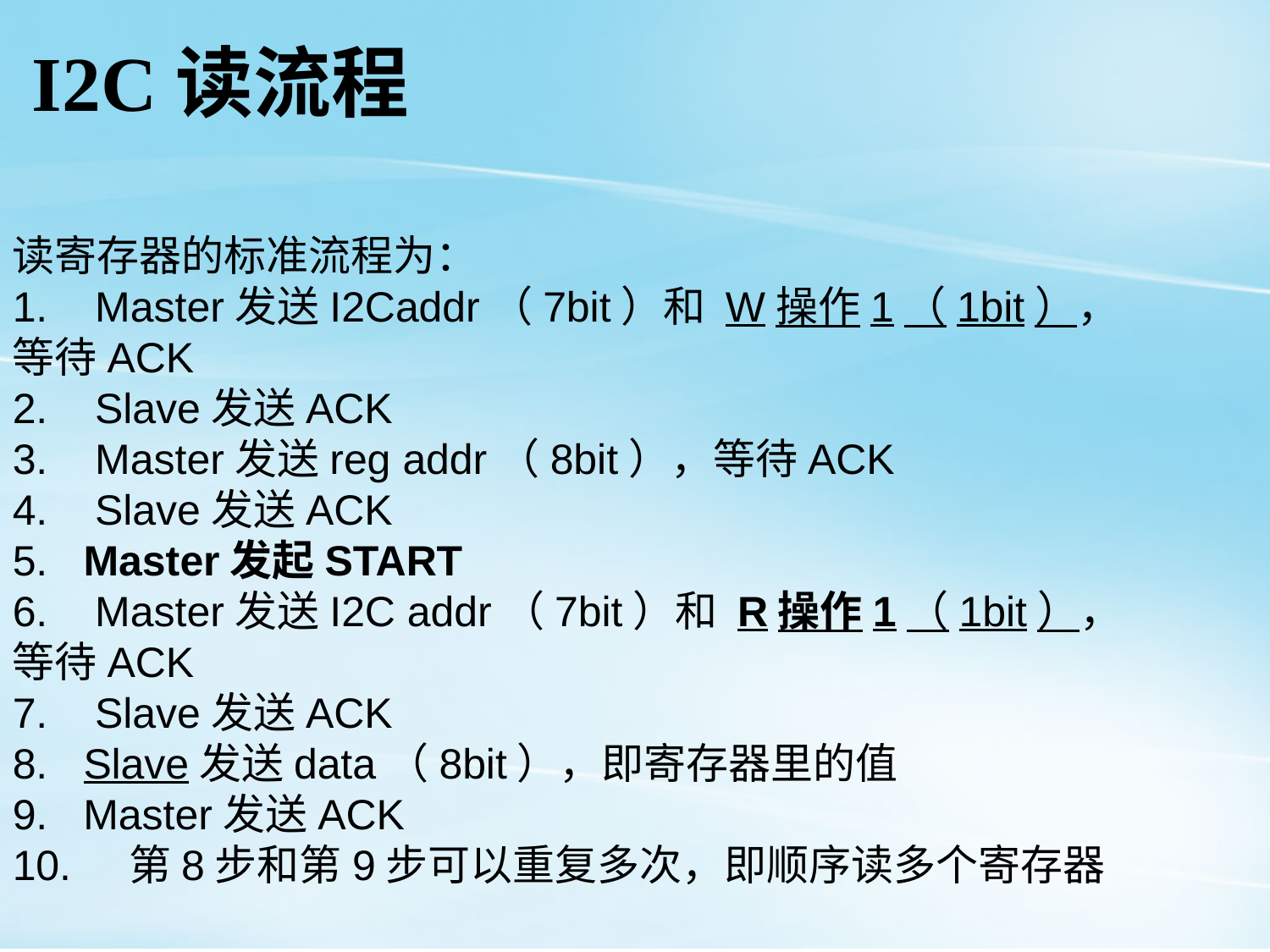

I2C读流程
读寄存器的标准流程为：
1.    Master发送I2Caddr（7bit）和 W操作1（1bit），等待ACK
2.    Slave发送ACK
3.    Master发送reg addr（8bit），等待ACK
4.    Slave发送ACK
5.   Master发起START
6.    Master发送I2C addr（7bit）和 R操作1（1bit），等待ACK
7.    Slave发送ACK
8.   Slave发送data（8bit），即寄存器里的值
9.   Master发送ACK
10.    第8步和第9步可以重复多次，即顺序读多个寄存器